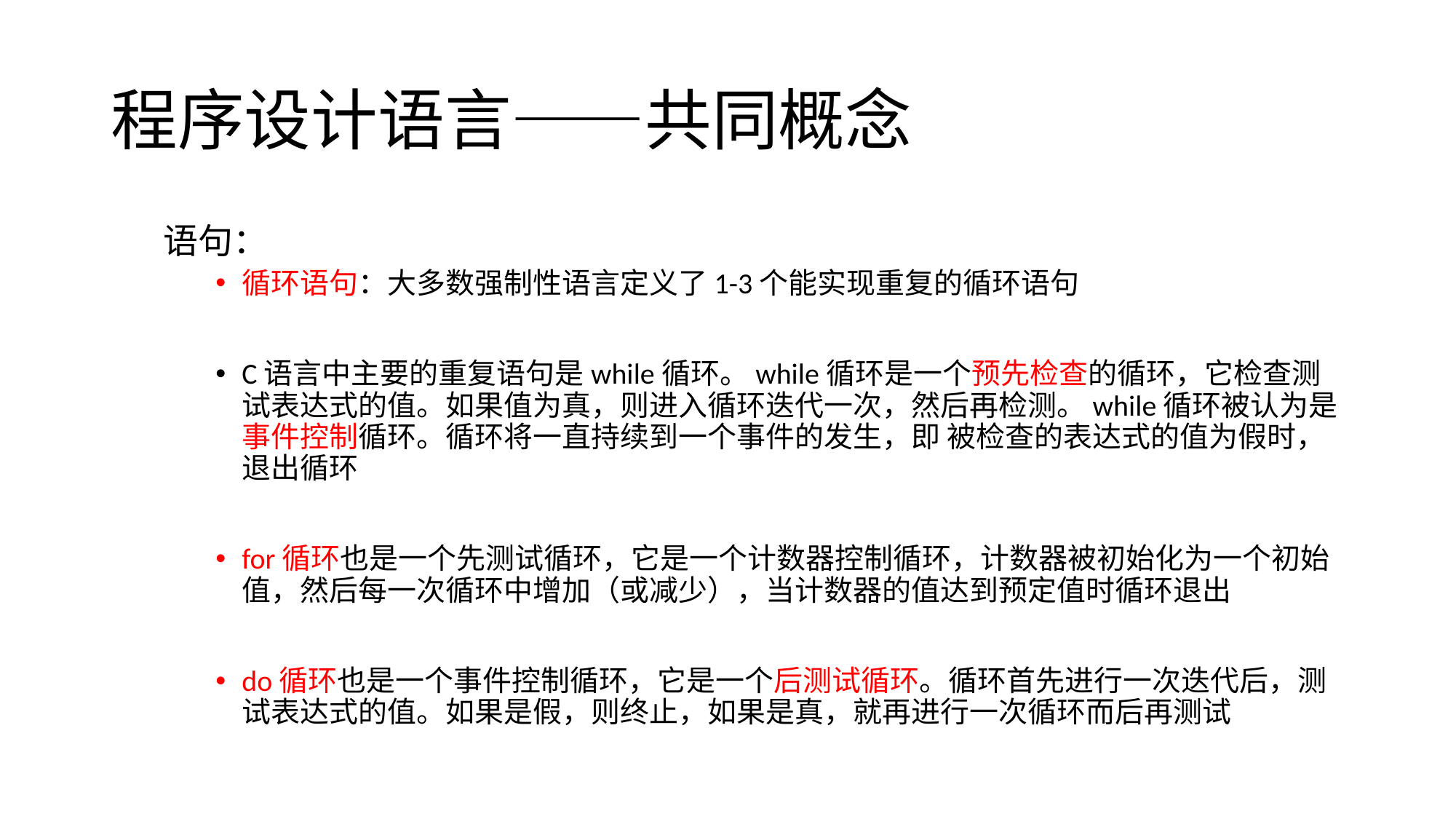

# 程序设计语言——共同概念
语句：
循环语句：大多数强制性语言定义了1-3个能实现重复的循环语句

C语言中主要的重复语句是while循环。while循环是一个预先检查的循环，它检查测试表达式的值。如果值为真，则进入循环迭代一次，然后再检测。while循环被认为是事件控制循环。循环将一直持续到一个事件的发生，即 被检查的表达式的值为假时，退出循环

for循环也是一个先测试循环，它是一个计数器控制循环，计数器被初始化为一个初始值，然后每一次循环中增加（或减少），当计数器的值达到预定值时循环退出

do循环也是一个事件控制循环，它是一个后测试循环。循环首先进行一次迭代后，测试表达式的值。如果是假，则终止，如果是真，就再进行一次循环而后再测试